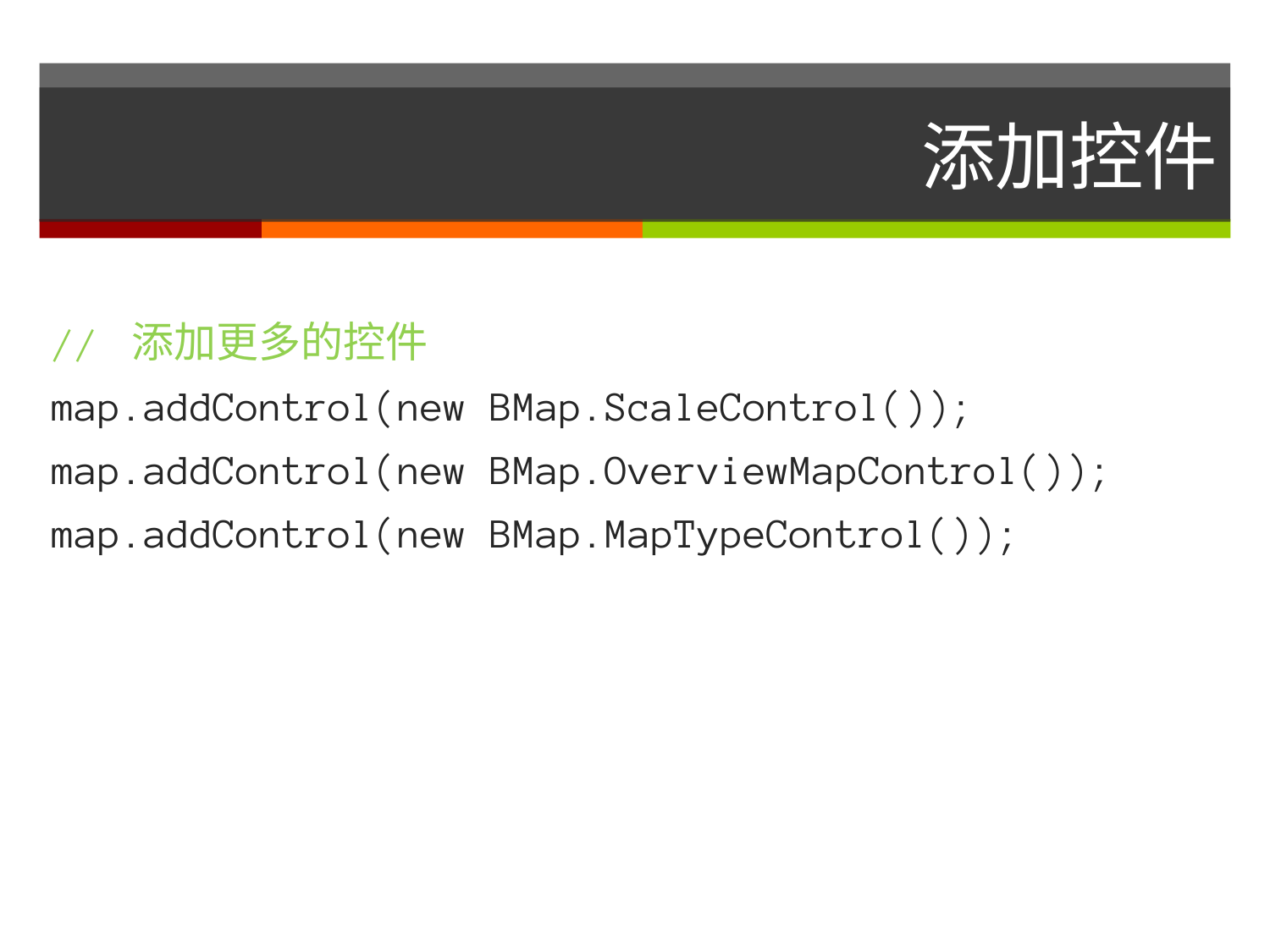

# 添加控件
// 添加更多的控件
map.addControl(new BMap.ScaleControl());
map.addControl(new BMap.OverviewMapControl());
map.addControl(new BMap.MapTypeControl());